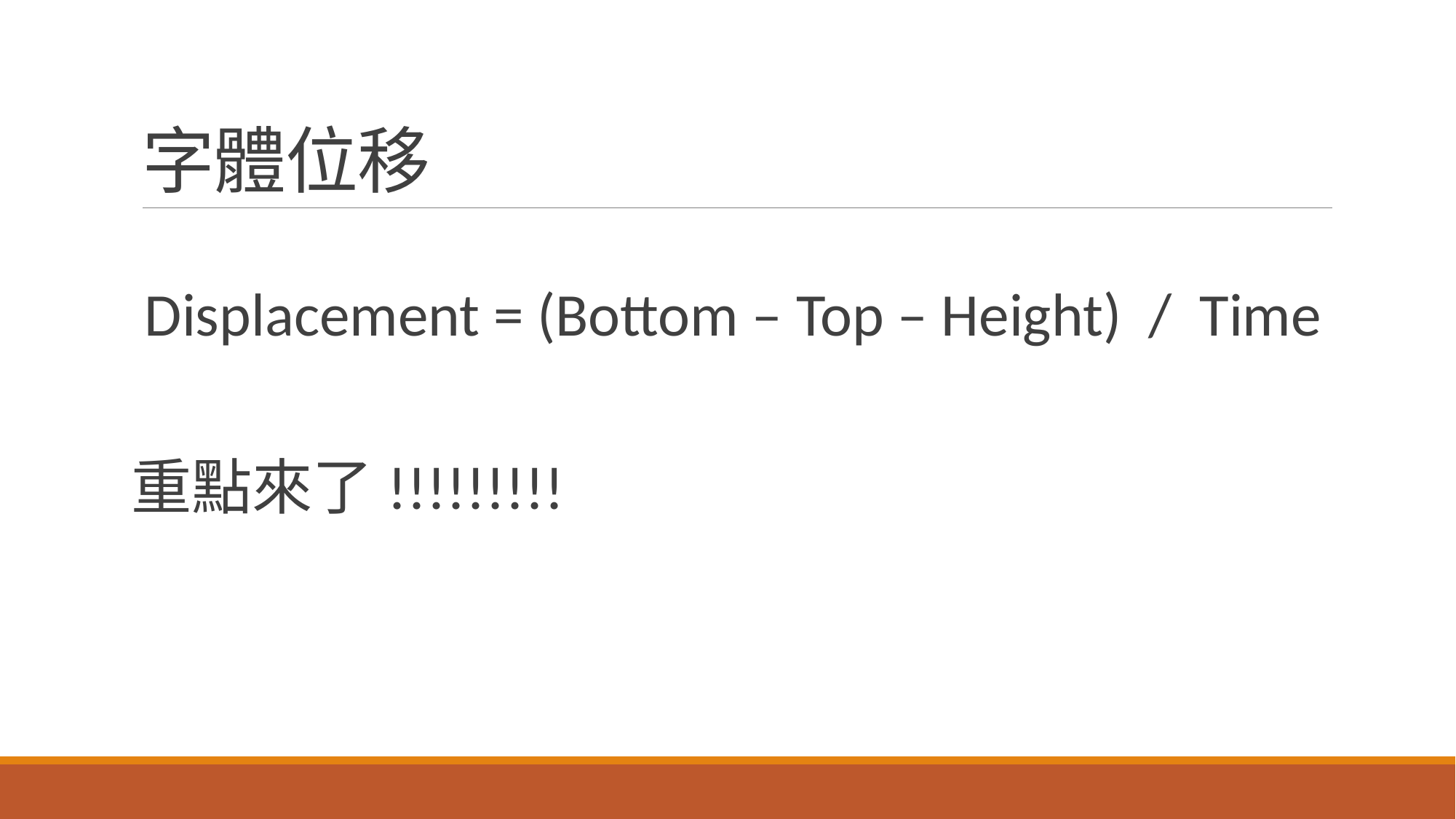

# 字體位移

Displacement = (Bottom – Top – Height)  /  Time

重點來了!!!!!!!!!